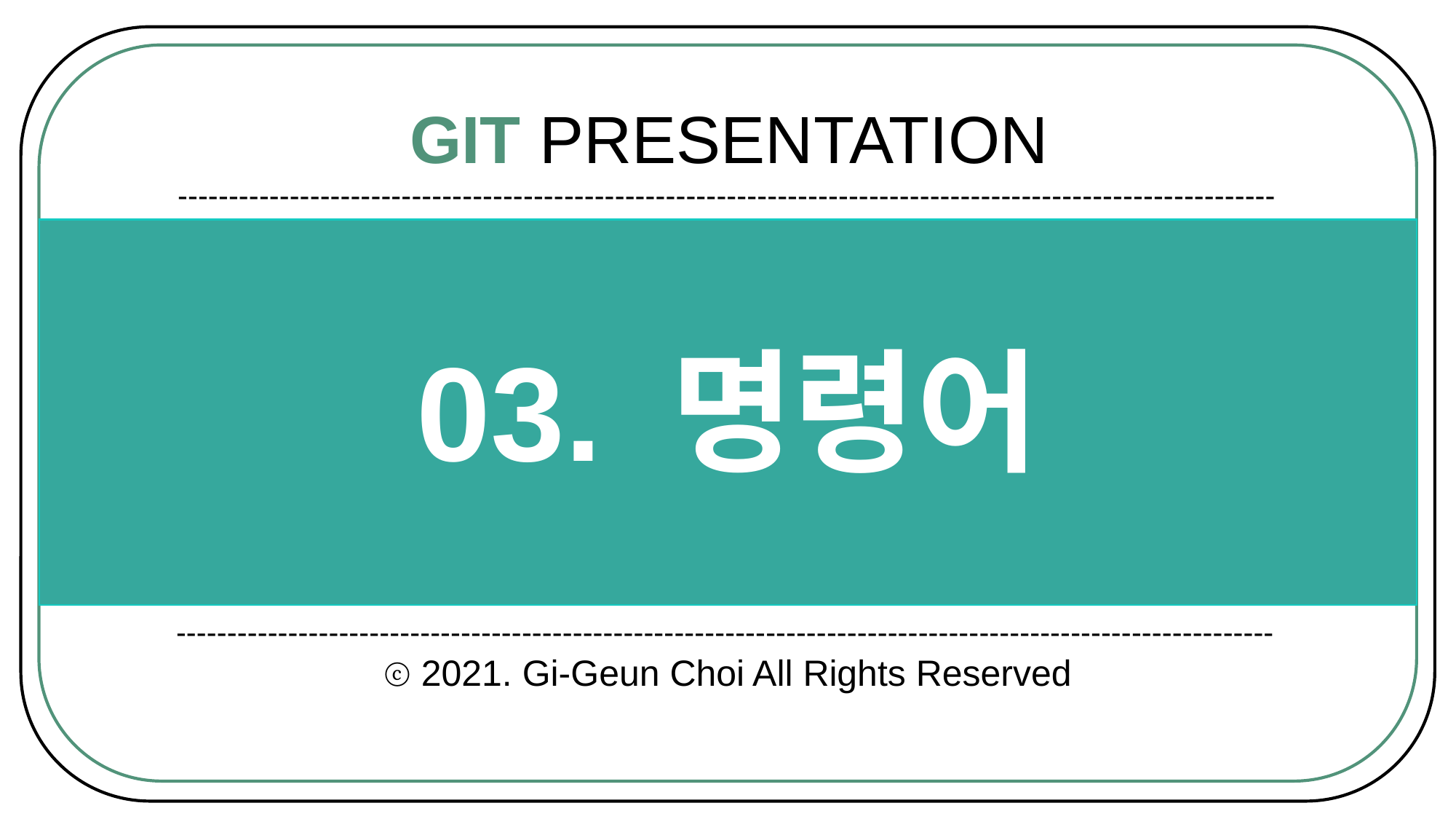

GIT PRESENTATION
------------------------------------------------------------------------------------------------------------

03. 명령어
------------------------------------------------------------------------------------------------------------
ⓒ 2021. Gi-Geun Choi All Rights Reserved